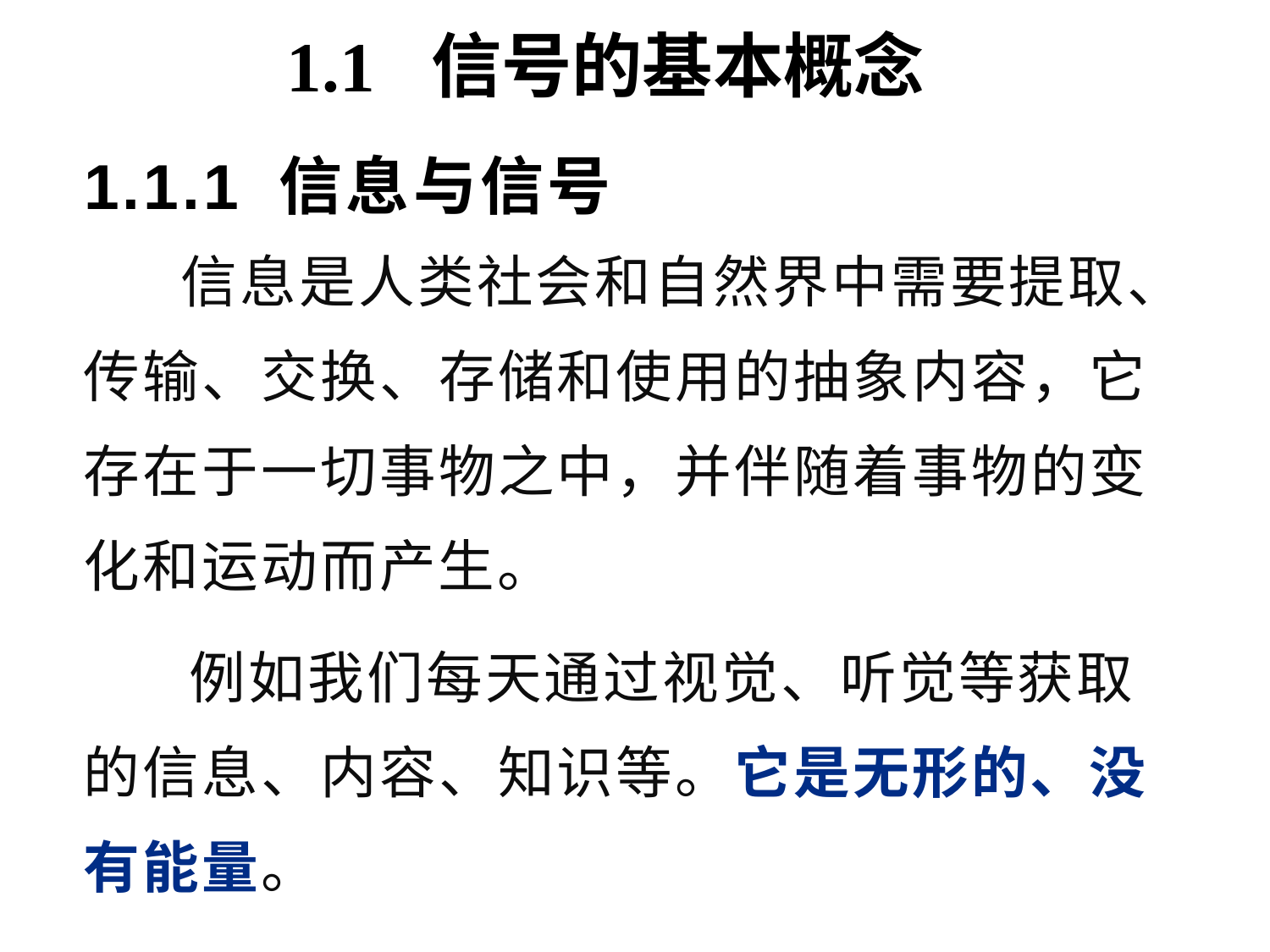

1.1  信号的基本概念
# 1.1.1 信息与信号
      信息是人类社会和自然界中需要提取、传输、交换、存储和使用的抽象内容，它存在于一切事物之中，并伴随着事物的变化和运动而产生。
      例如我们每天通过视觉、听觉等获取的信息、内容、知识等。它是无形的、没有能量。